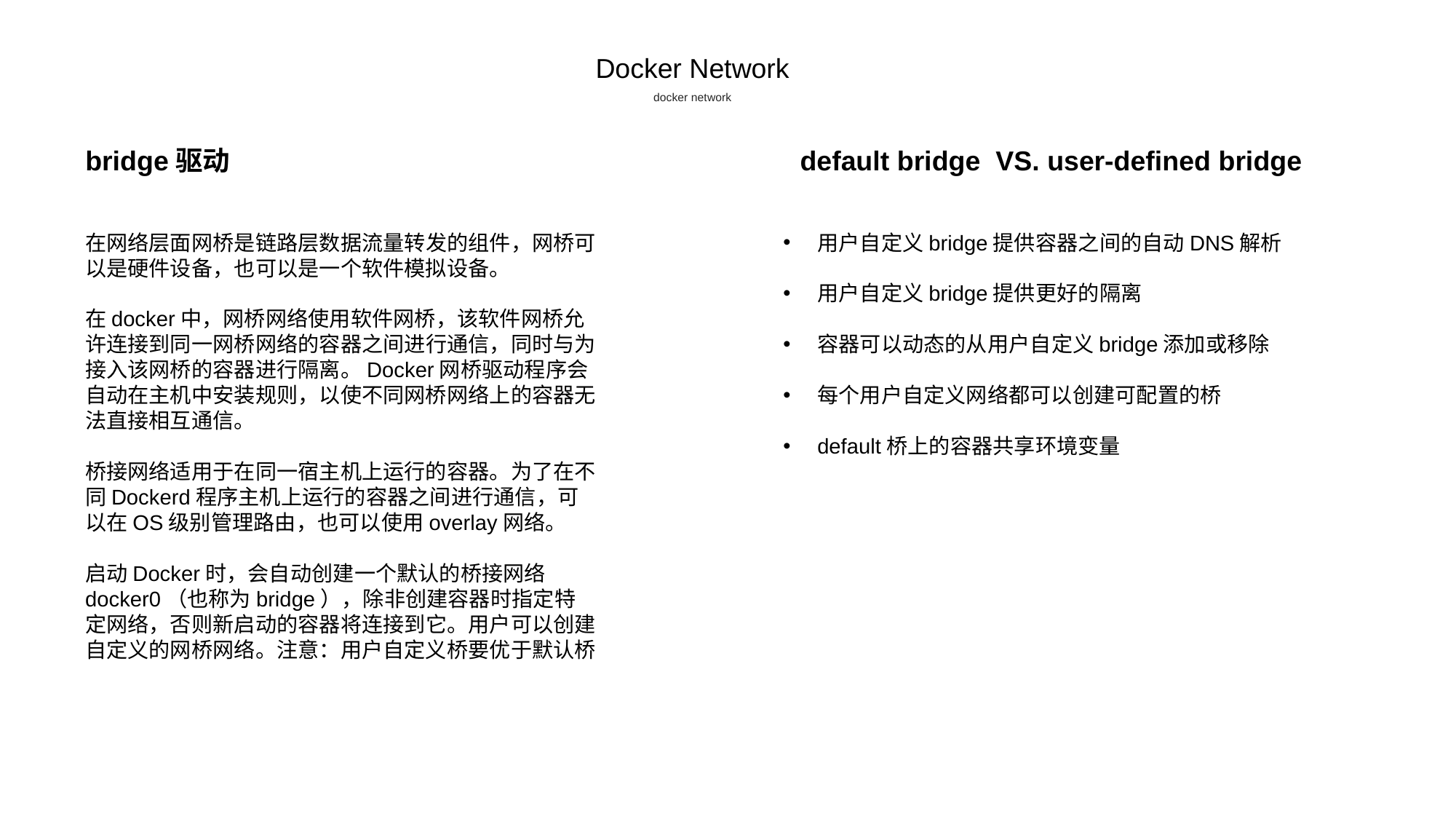

Docker Network

docker network
bridge驱动
default bridge  VS. user-defined bridge
在网络层面网桥是链路层数据流量转发的组件，网桥可以是硬件设备，也可以是一个软件模拟设备。

在docker中，网桥网络使用软件网桥，该软件网桥允许连接到同一网桥网络的容器之间进行通信，同时与为接入该网桥的容器进行隔离。Docker网桥驱动程序会自动在主机中安装规则，以使不同网桥网络上的容器无法直接相互通信。

桥接网络适用于在同一宿主机上运行的容器。为了在不同Dockerd程序主机上运行的容器之间进行通信，可以在OS级别管理路由，也可以使用overlay网络。

启动Docker时，会自动创建一个默认的桥接网络docker0（也称为bridge），除非创建容器时指定特定网络，否则新启动的容器将连接到它。用户可以创建自定义的网桥网络。注意：用户自定义桥要优于默认桥
用户自定义bridge提供容器之间的自动DNS解析

用户自定义bridge提供更好的隔离

容器可以动态的从用户自定义bridge添加或移除

每个用户自定义网络都可以创建可配置的桥

default桥上的容器共享环境变量